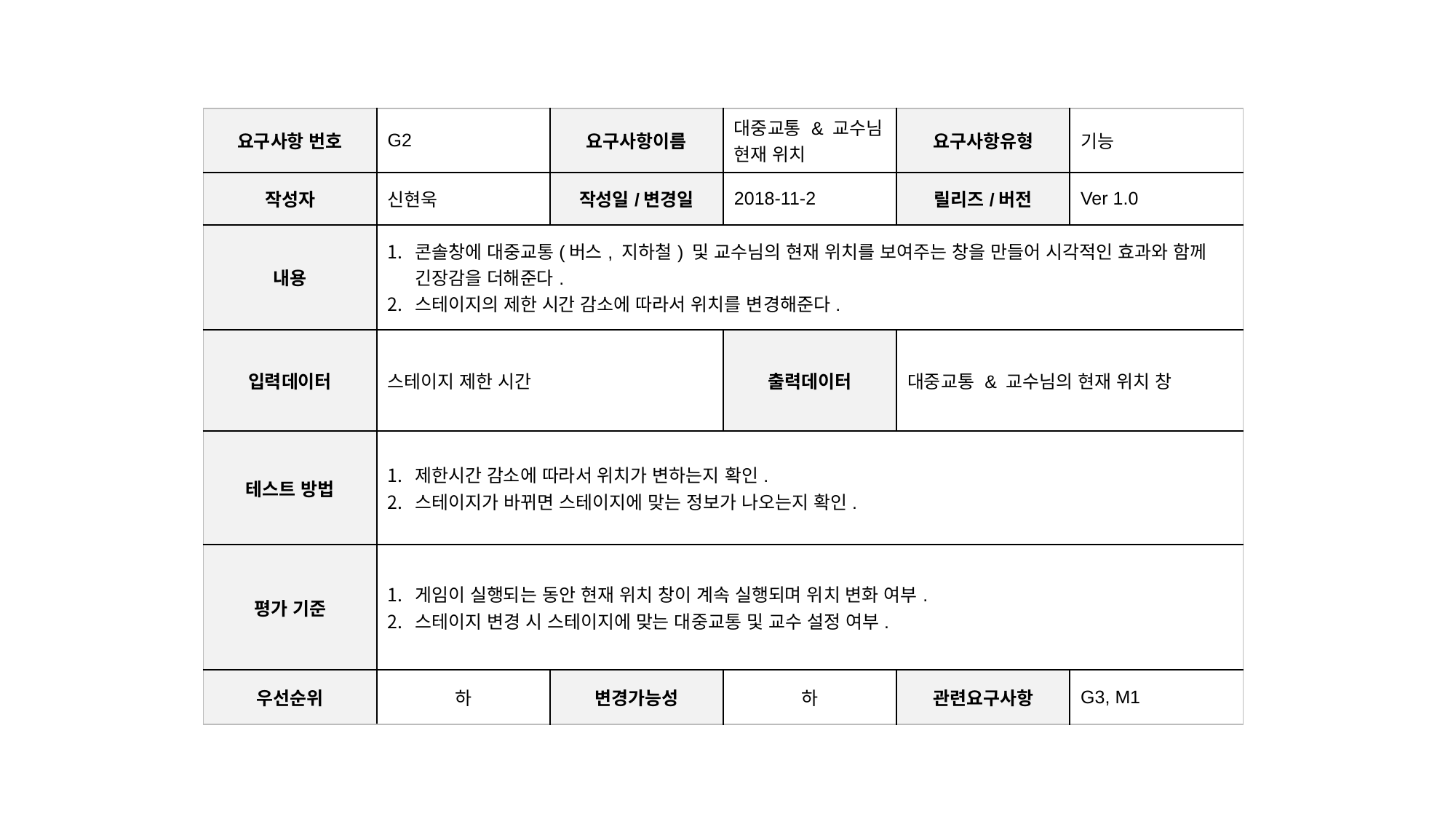

| 요구사항 번호 | G2 | 요구사항이름 | 대중교통 & 교수님 현재 위치 | 요구사항유형 | 기능 |
| --- | --- | --- | --- | --- | --- |
| 작성자 | 신현욱 | 작성일/변경일 | 2018-11-2 | 릴리즈/버전 | Ver 1.0 |
| 내용 | 콘솔창에 대중교통(버스, 지하철) 및 교수님의 현재 위치를 보여주는 창을 만들어 시각적인 효과와 함께 긴장감을 더해준다. 스테이지의 제한 시간 감소에 따라서 위치를 변경해준다. |  |  |  |  |
| 입력데이터 | 스테이지 제한 시간 |  | 출력데이터 | 대중교통 & 교수님의 현재 위치 창 |  |
| 테스트 방법 | 제한시간 감소에 따라서 위치가 변하는지 확인. 스테이지가 바뀌면 스테이지에 맞는 정보가 나오는지 확인. |  |  |  |  |
| 평가 기준 | 게임이 실행되는 동안 현재 위치 창이 계속 실행되며 위치 변화 여부. 스테이지 변경 시 스테이지에 맞는 대중교통 및 교수 설정 여부. |  |  |  |  |
| 우선순위 | 하 | 변경가능성 | 하 | 관련요구사항 | G3, M1 |